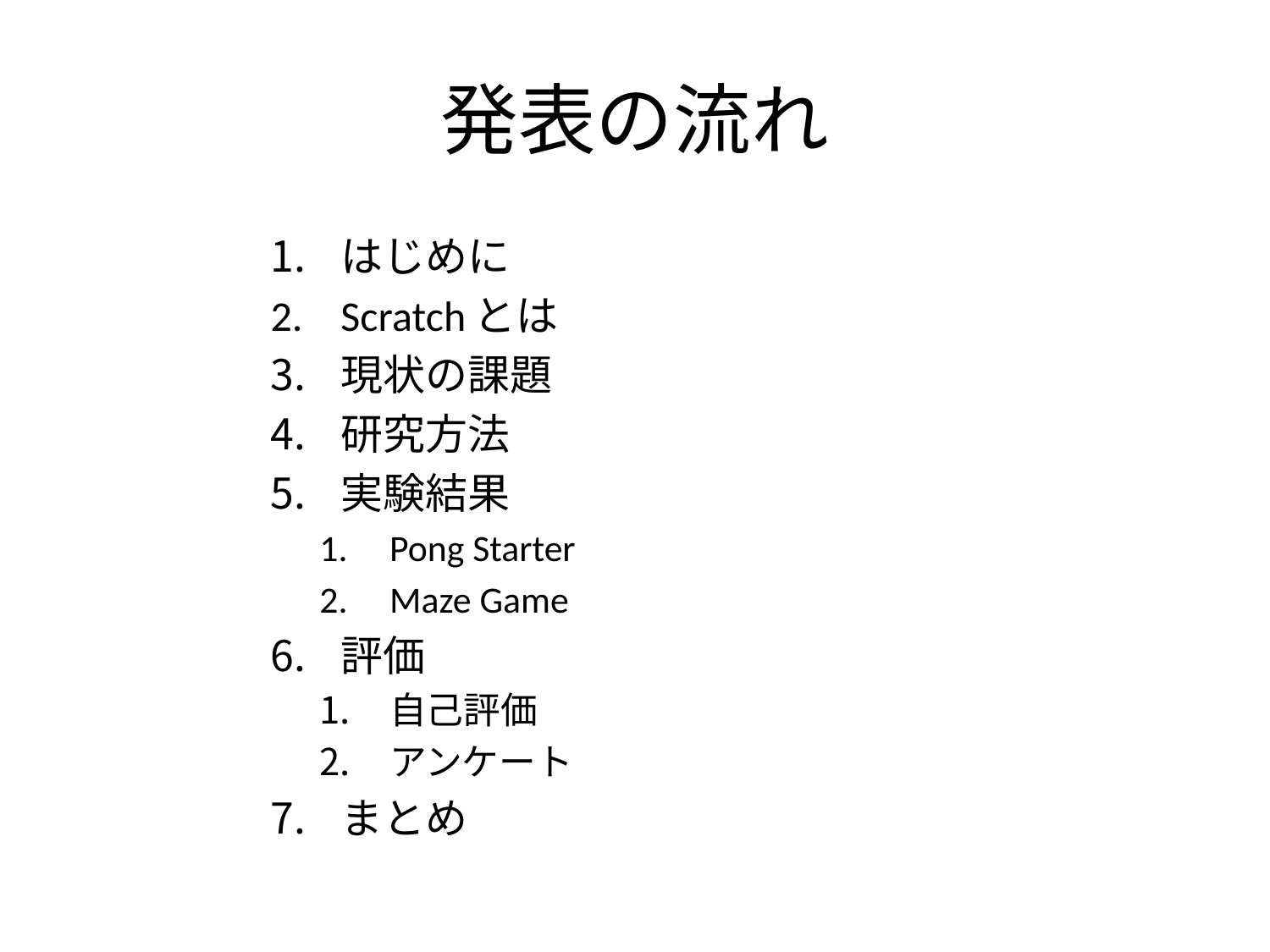

# 発表の流れ
はじめに
Scratchとは
現状の課題
研究方法
実験結果
Pong Starter
Maze Game
評価
自己評価
アンケート
まとめ